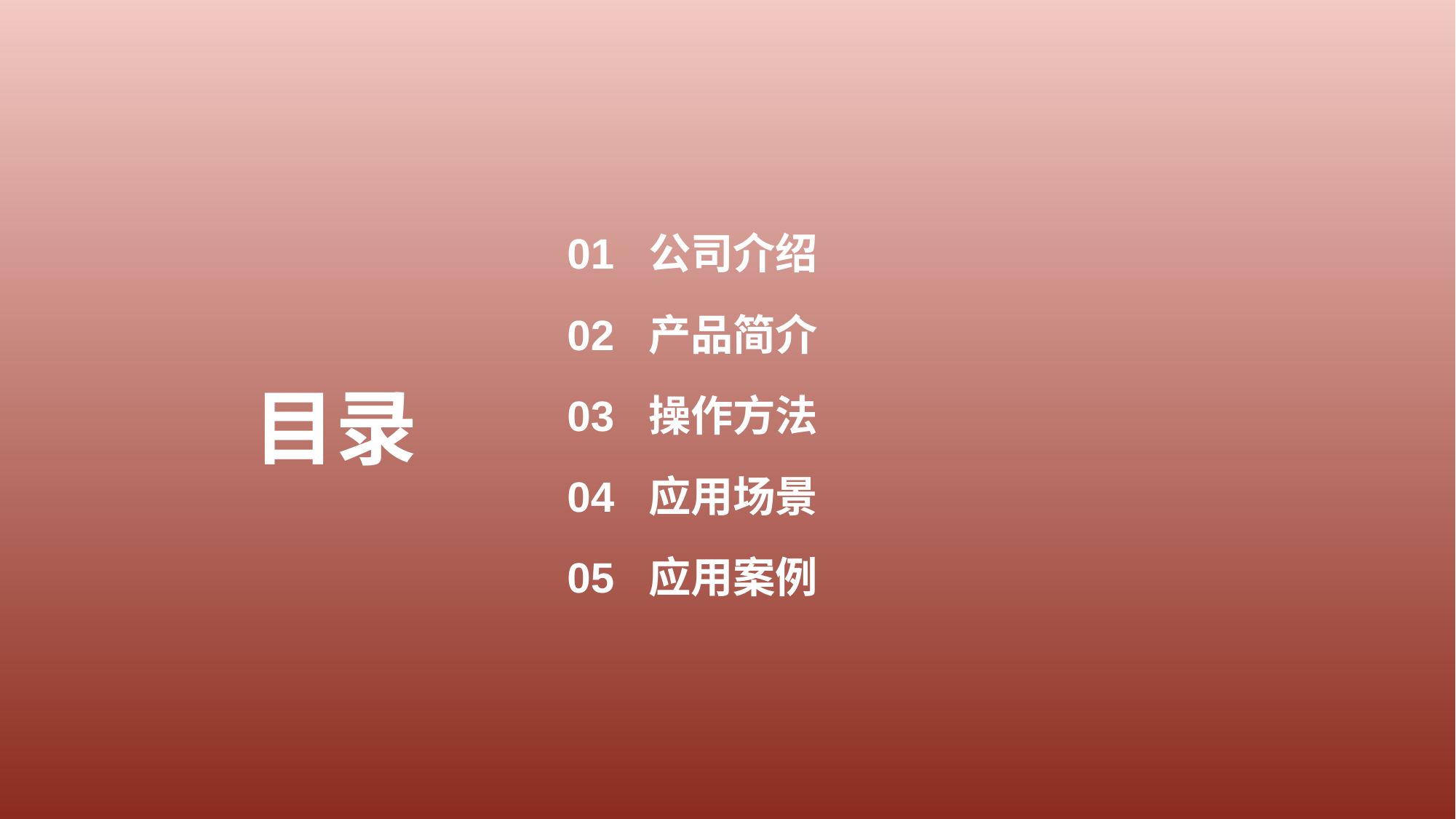

01  公司介绍
02  产品简介
03  操作方法
04  应用场景
05  应用案例
目录